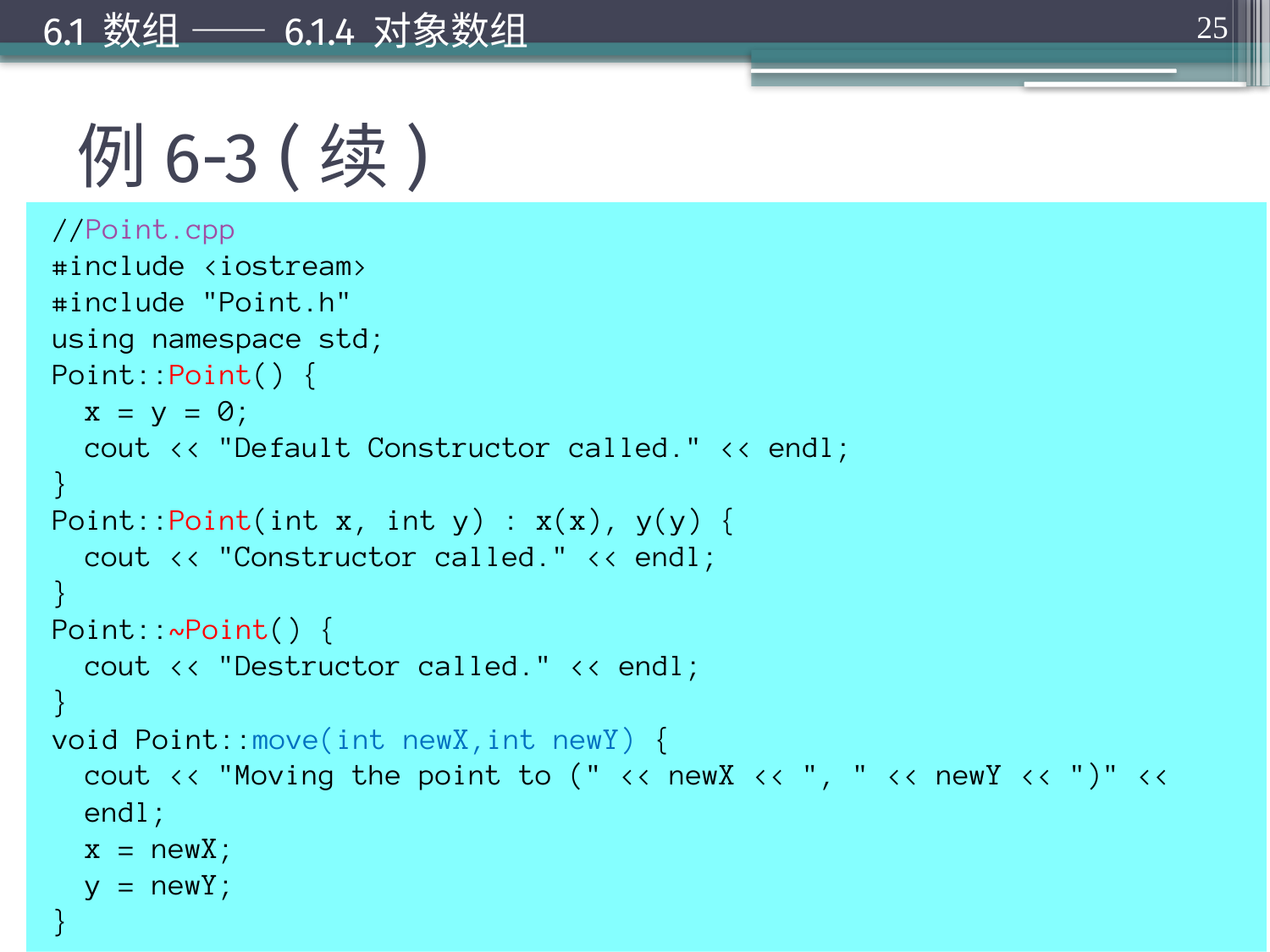

6.1 数组 —— 6.1.4 对象数组
25
# 例6-3 (续)
//Point.cpp
#include <iostream>
#include "Point.h"
using namespace std;
Point::Point() {
	x = y = 0;
	cout << "Default Constructor called." << endl;
}
Point::Point(int x, int y) : x(x), y(y) {
	cout << "Constructor called." << endl;
}
Point::~Point() {
	cout << "Destructor called." << endl;
}
void Point::move(int newX,int newY) {
	cout << "Moving the point to (" << newX << ", " << newY << ")" << endl;
	x = newX;
	y = newY;
}